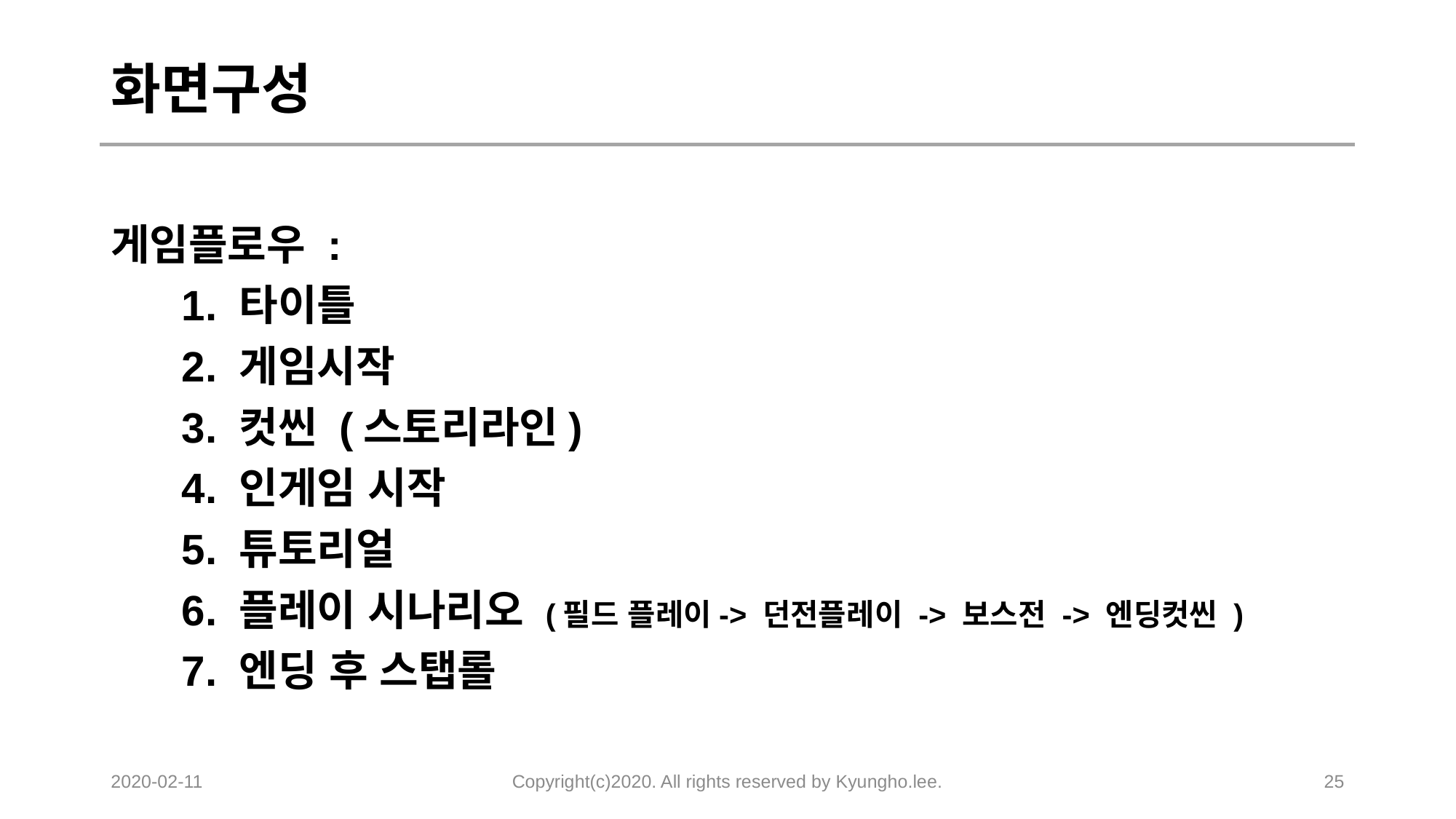

# 화면구성
게임플로우 :
      1. 타이틀
      2. 게임시작
      3. 컷씬 (스토리라인)
      4. 인게임 시작
      5. 튜토리얼
      6. 플레이 시나리오 (필드 플레이-> 던전플레이 -> 보스전 -> 엔딩컷씬 )
      7. 엔딩 후 스탭롤
2020-02-11
Copyright(c)2020. All rights reserved by Kyungho.lee.
25